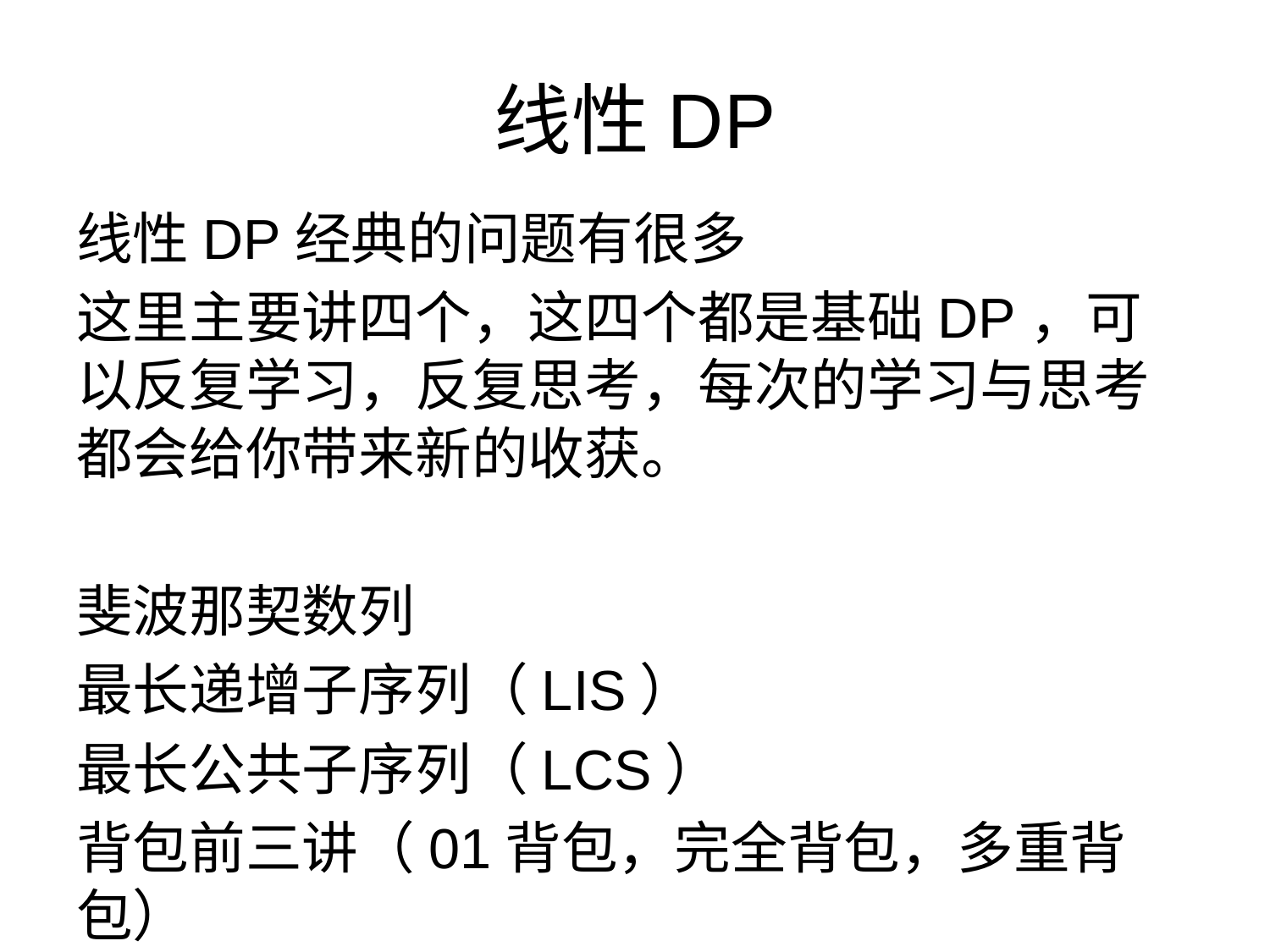

# 线性DP
线性DP经典的问题有很多
这里主要讲四个，这四个都是基础DP，可以反复学习，反复思考，每次的学习与思考都会给你带来新的收获。

斐波那契数列
最长递增子序列（LIS）
最长公共子序列（LCS）
背包前三讲（01背包，完全背包，多重背包）